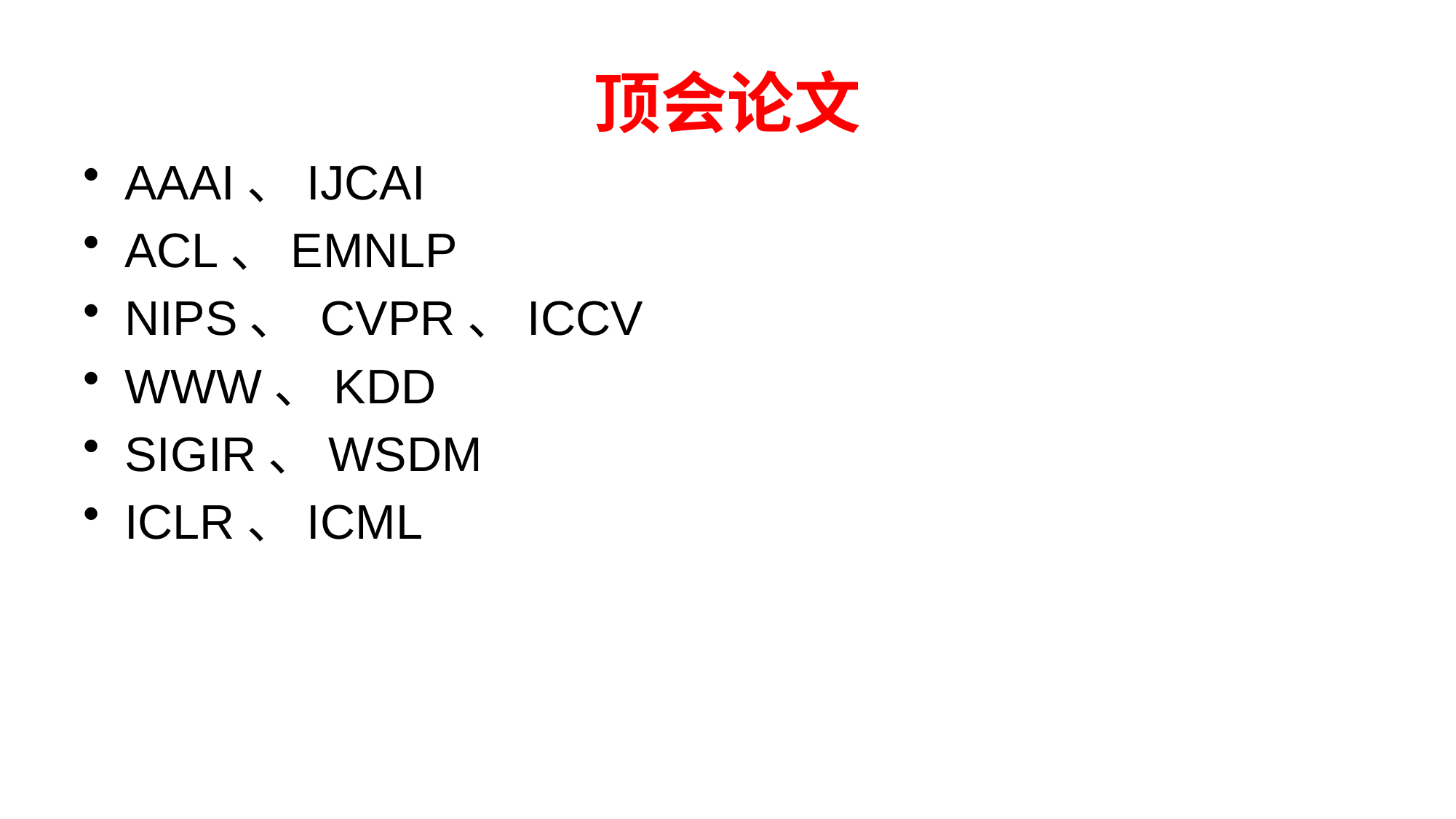

# 顶会论文
AAAI、IJCAI
ACL、EMNLP
NIPS、 CVPR、ICCV
WWW、KDD
SIGIR、WSDM
ICLR、ICML